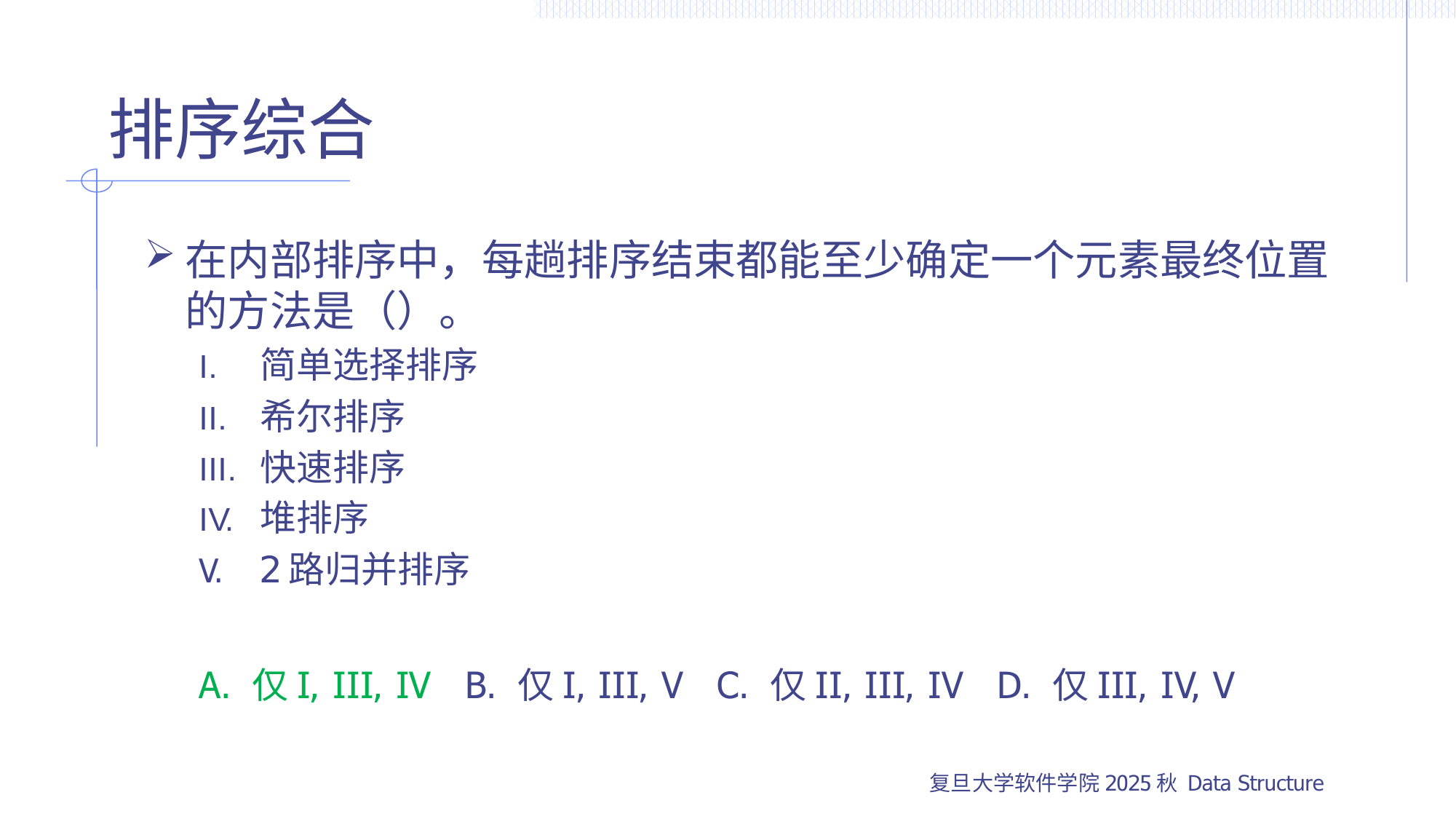

# 排序综合
在内部排序中，每趟排序结束都能至少确定一个元素最终位置的方法是（）。
简单选择排序
希尔排序
快速排序
堆排序
2路归并排序

A. 仅I, III, IV   B. 仅I, III, V   C. 仅II, III, IV   D. 仅III, IV, V